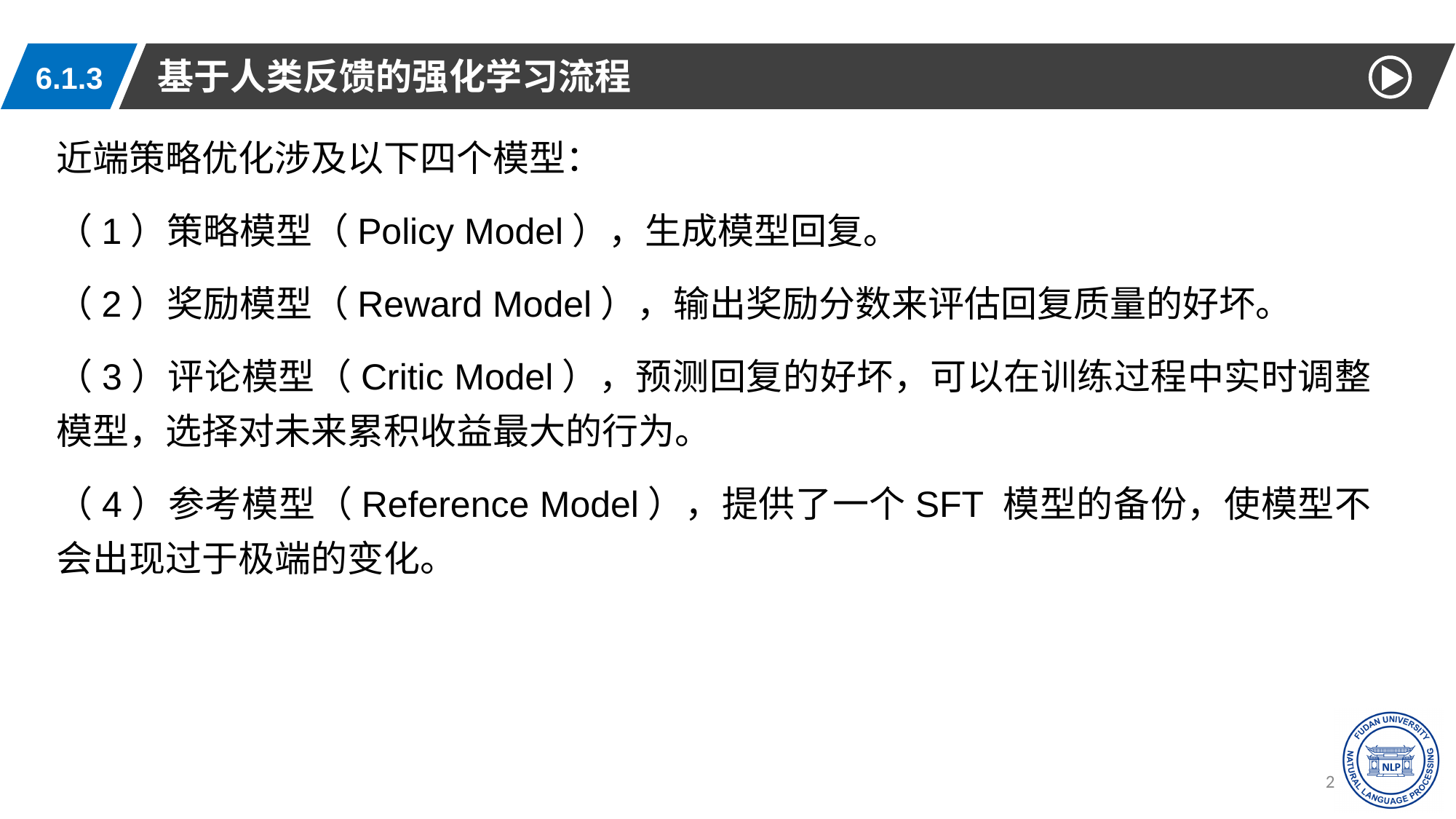

基于人类反馈的强化学习流程
6.1.3

近端策略优化涉及以下四个模型：
（1）策略模型（Policy Model），生成模型回复。
（2）奖励模型（Reward Model），输出奖励分数来评估回复质量的好坏。
（3）评论模型（Critic Model），预测回复的好坏，可以在训练过程中实时调整模型，选择对未来累积收益最大的行为。
（4）参考模型（Reference Model），提供了一个SFT 模型的备份，使模型不会出现过于极端的变化。
22